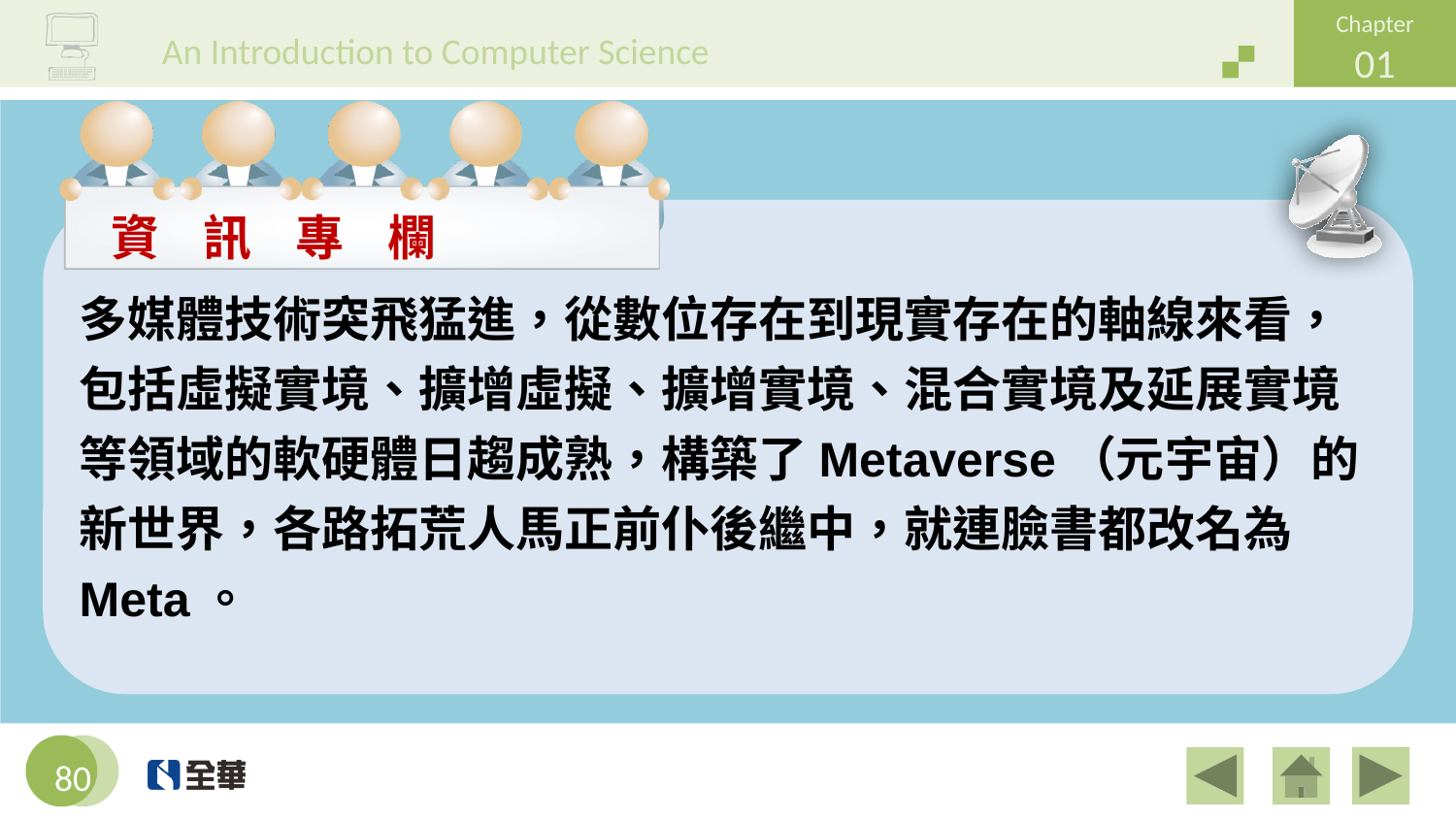

多媒體技術突飛猛進，從數位存在到現實存在的軸線來看，包括虛擬實境、擴增虛擬、擴增實境、混合實境及延展實境等領域的軟硬體日趨成熟，構築了Metaverse（元宇宙）的新世界，各路拓荒人馬正前仆後繼中，就連臉書都改名為Meta。